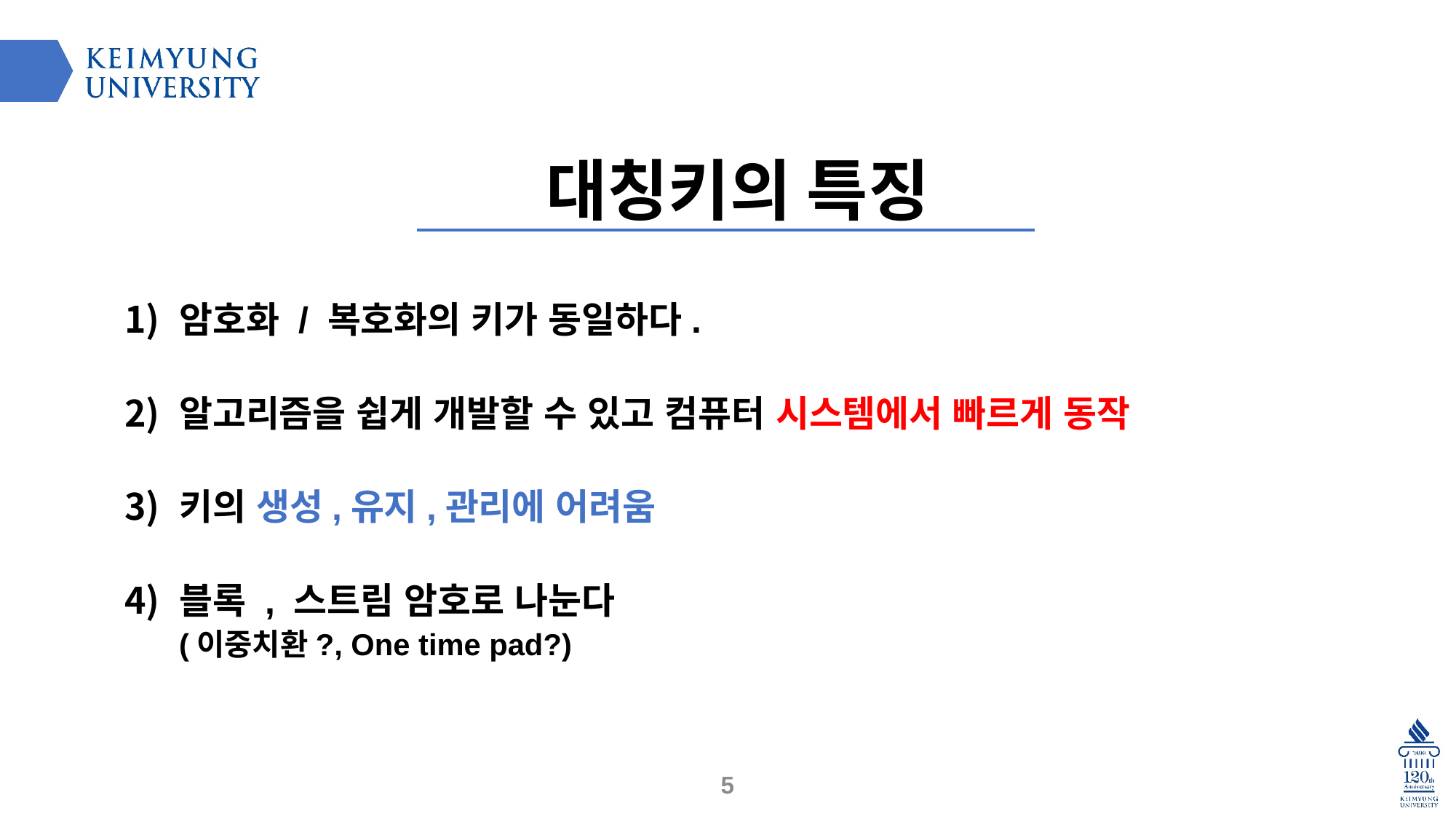

대칭키의 특징
암호화 / 복호화의 키가 동일하다.

알고리즘을 쉽게 개발할 수 있고 컴퓨터 시스템에서 빠르게 동작

키의 생성,유지,관리에 어려움

블록 , 스트림 암호로 나눈다
(이중치환?, One time pad?)

5